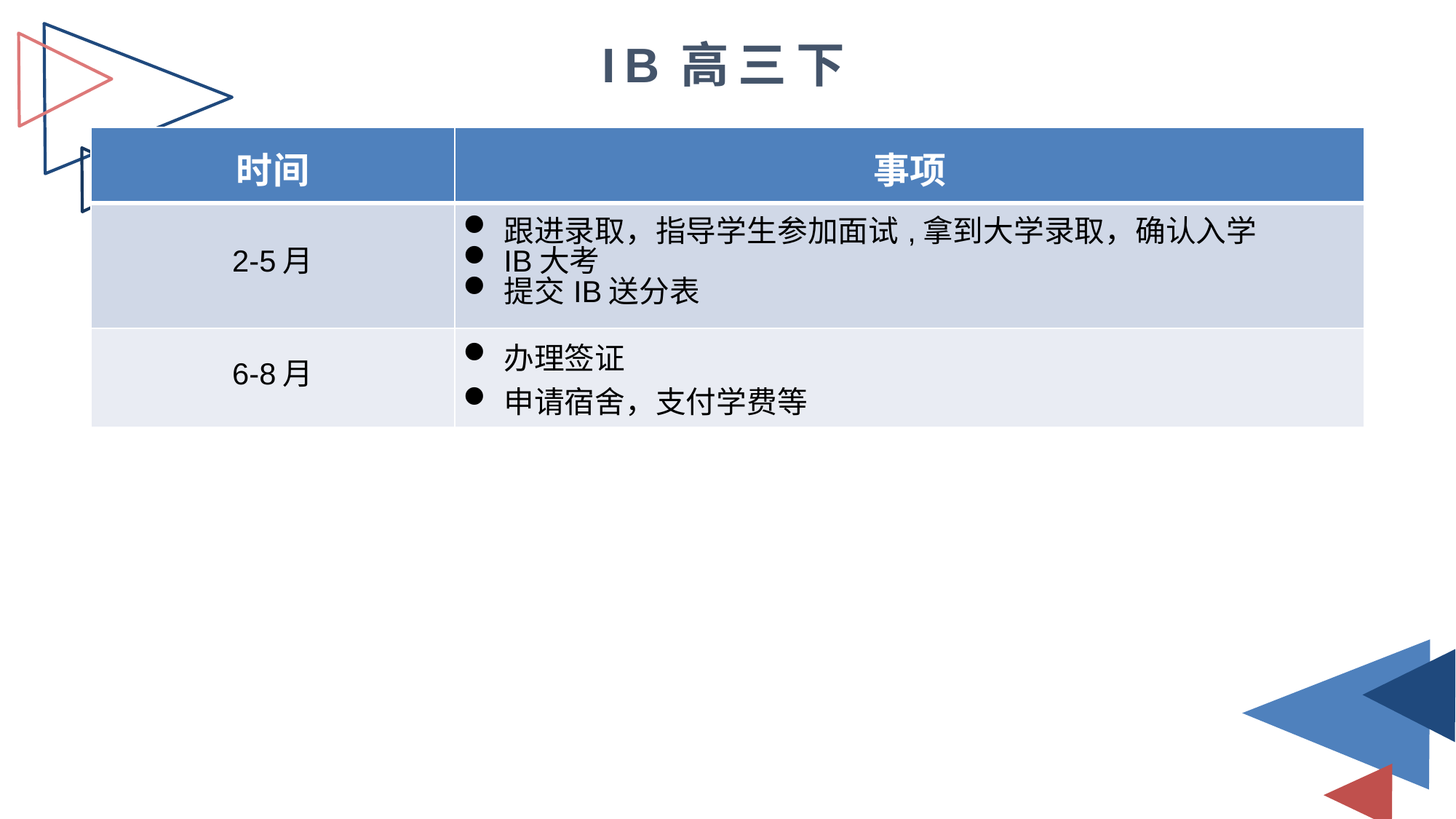

IB高三下
| 时间 | 事项 |
| --- | --- |
| 2-5月 | 跟进录取，指导学生参加面试,拿到大学录取，确认入学 IB大考 提交IB送分表 |
| 6-8月 | 办理签证 申请宿舍，支付学费等 |